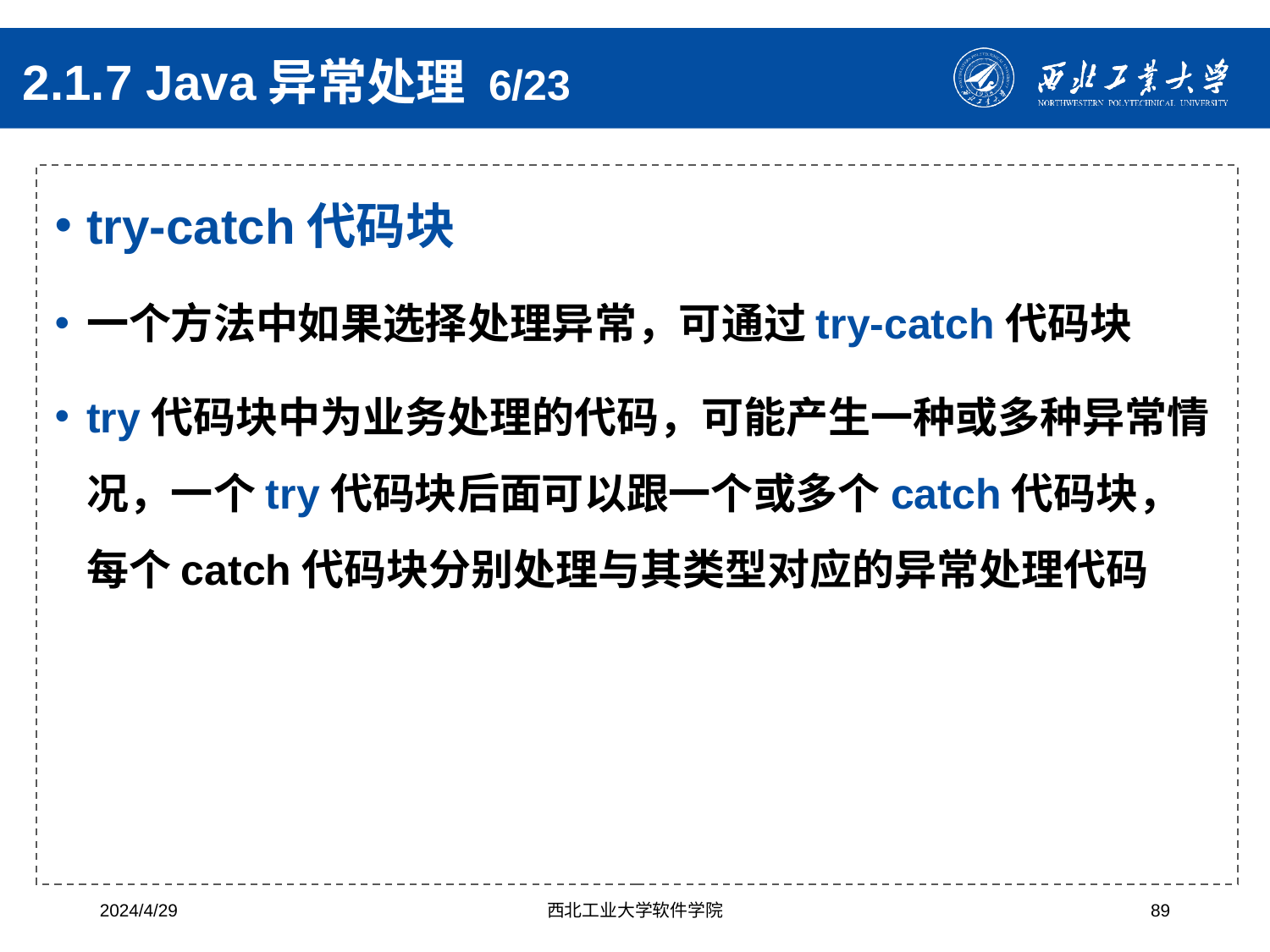

# 2.1.7 Java异常处理 6/23
try-catch代码块
一个方法中如果选择处理异常，可通过try-catch代码块
try代码块中为业务处理的代码，可能产生一种或多种异常情况，一个try代码块后面可以跟一个或多个catch代码块，每个catch代码块分别处理与其类型对应的异常处理代码

2024/4/29
西北工业大学软件学院
89